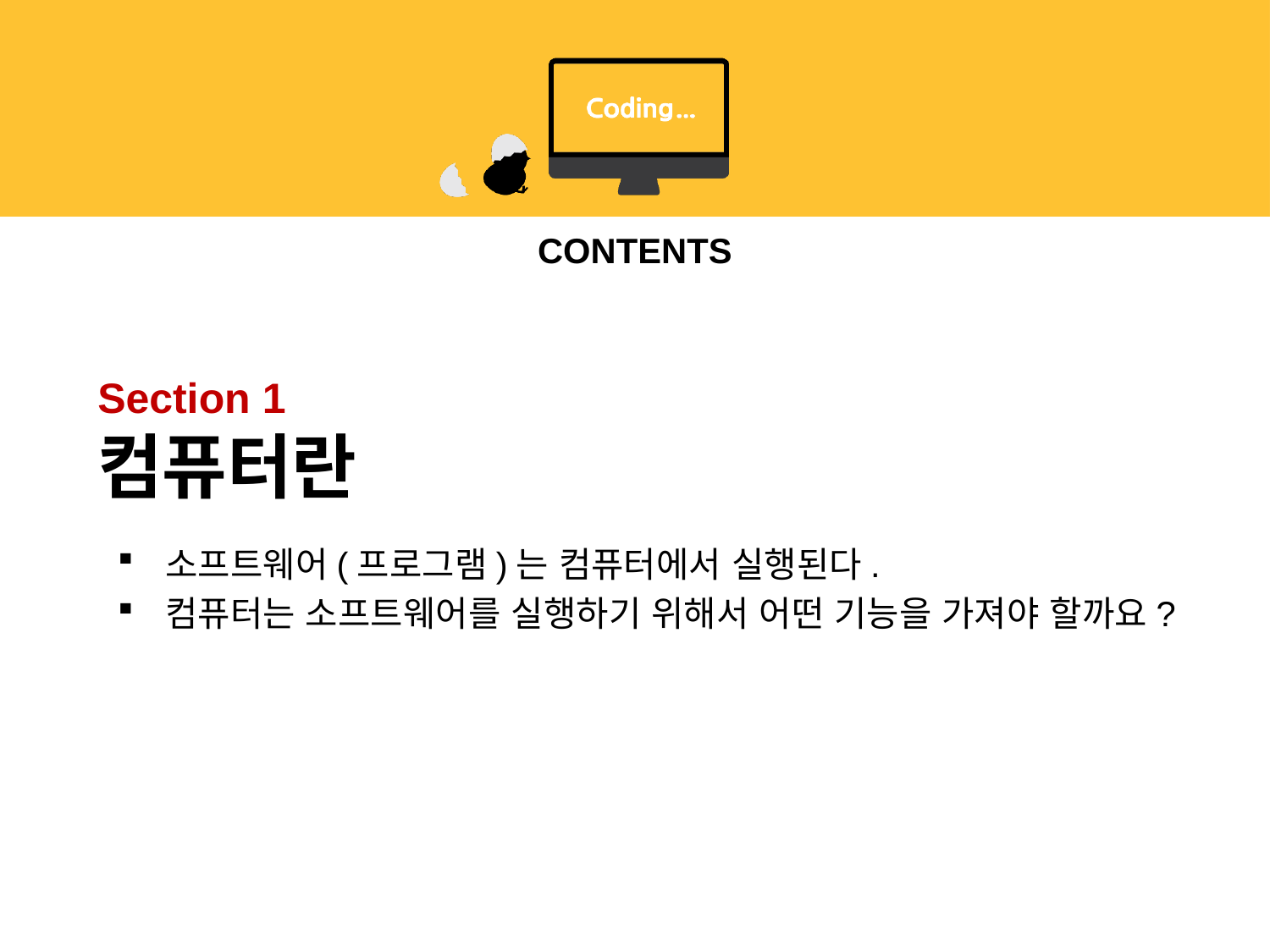

# Section 1 컴퓨터란
소프트웨어(프로그램)는 컴퓨터에서 실행된다.
컴퓨터는 소프트웨어를 실행하기 위해서 어떤 기능을 가져야 할까요?